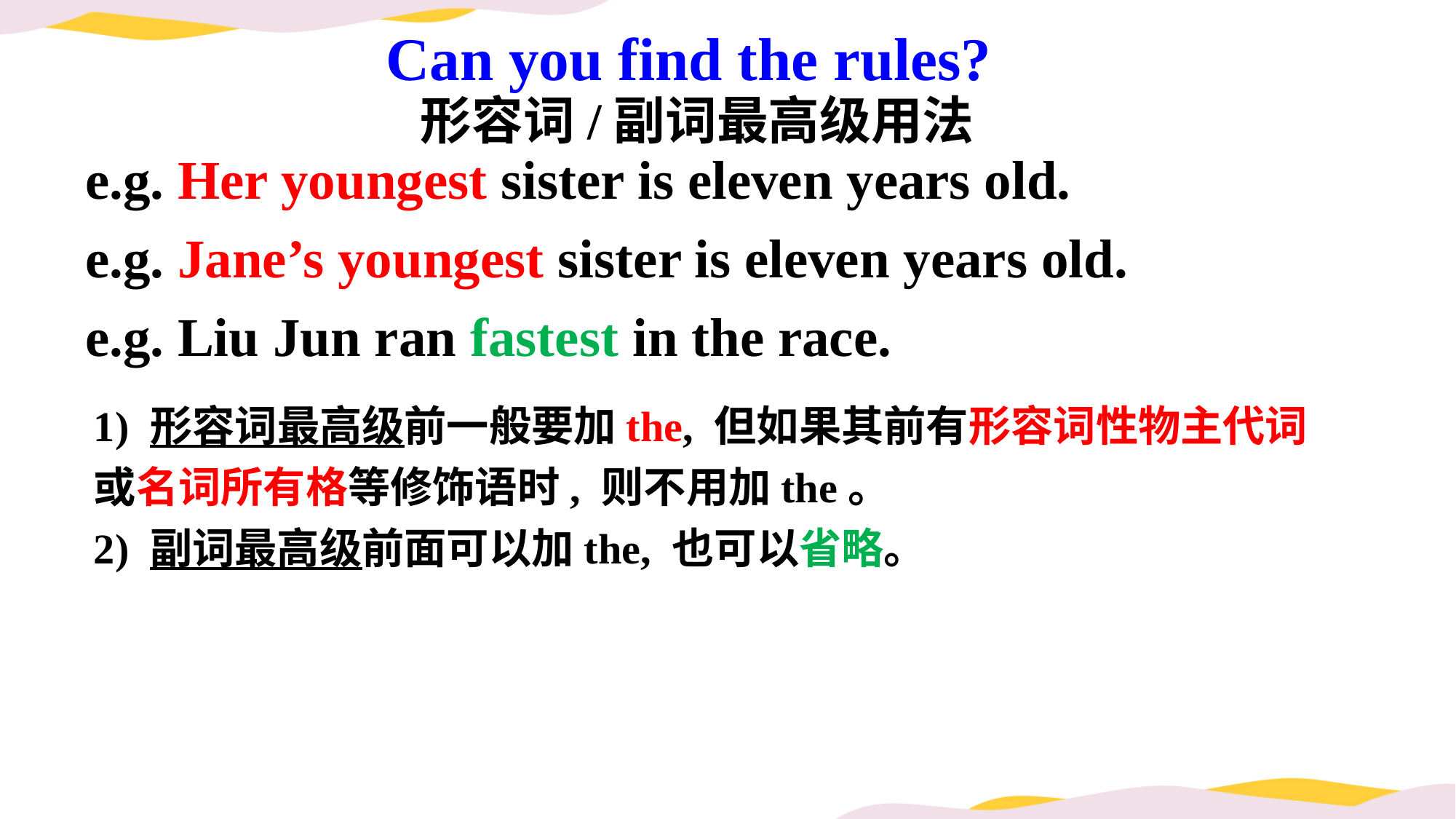

Can you find the rules?
形容词/副词最高级用法
e.g. Her youngest sister is eleven years old.
e.g. Jane’s youngest sister is eleven years old.
e.g. Liu Jun ran fastest in the race.

1) 形容词最高级前一般要加the, 但如果其前有形容词性物主代词或名词所有格等修饰语时, 则不用加the。
2) 副词最高级前面可以加the, 也可以省略。